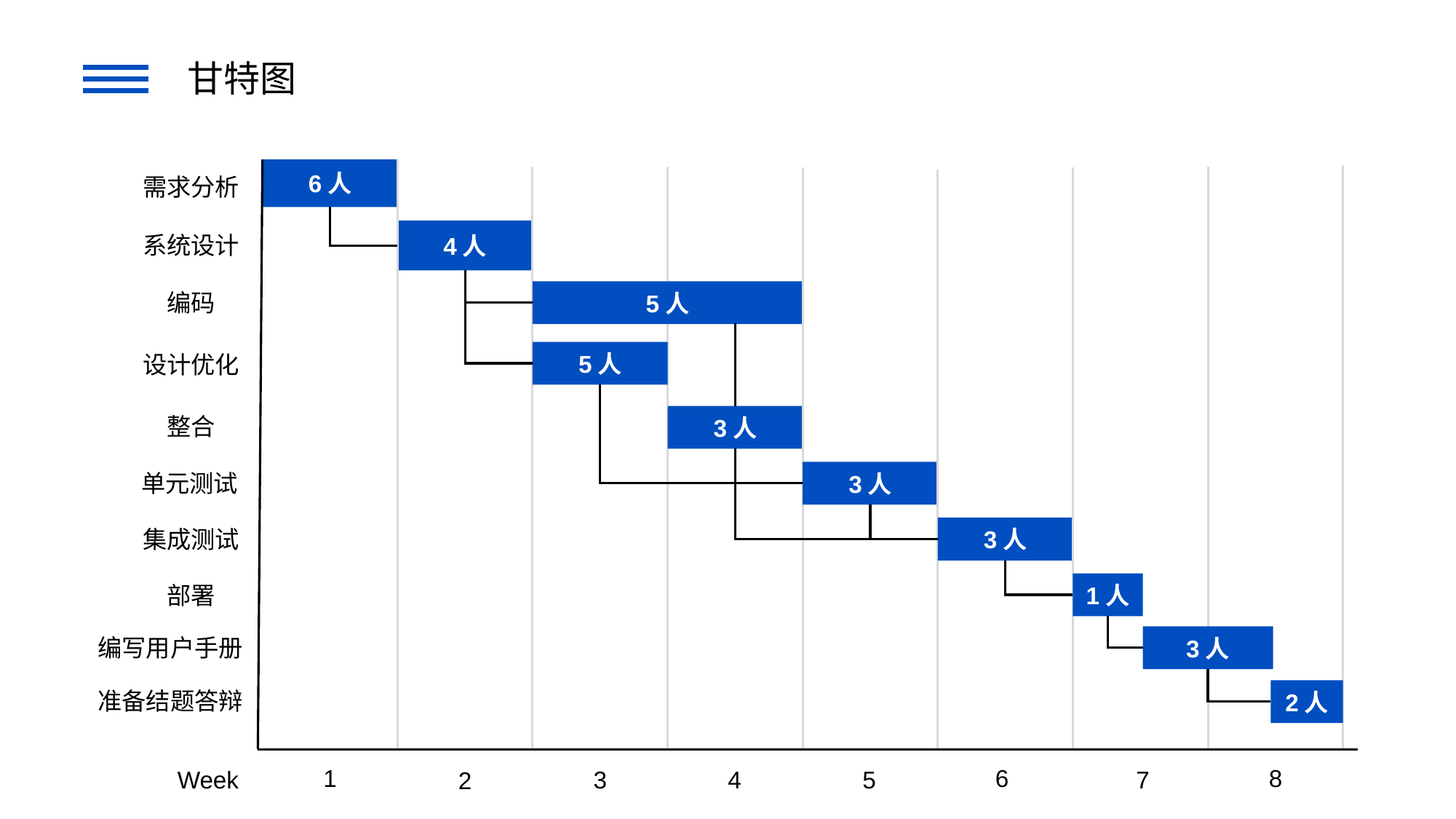

甘特图
6人
需求分析
4人
系统设计
5人
编码
5人
设计优化
整合
3人
3人
单元测试
3人
集成测试
1人
部署
3人
编写用户手册
准备结题答辩
2人
1
6
8
5
7
Week
3
4
2